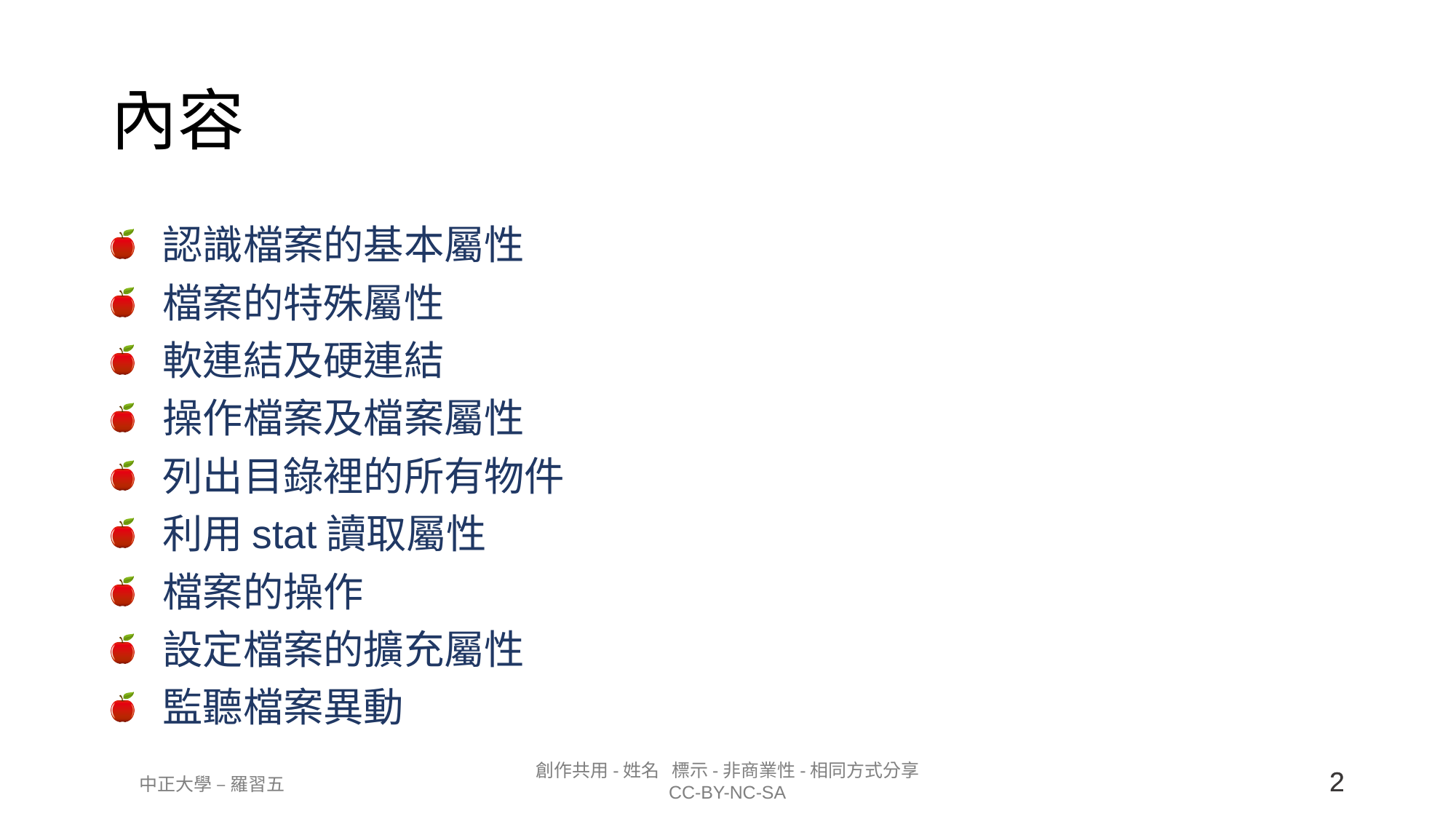

# 內容
認識檔案的基本屬性
檔案的特殊屬性
軟連結及硬連結
操作檔案及檔案屬性
列出目錄裡的所有物件
利用stat讀取屬性
檔案的操作
設定檔案的擴充屬性
監聽檔案異動